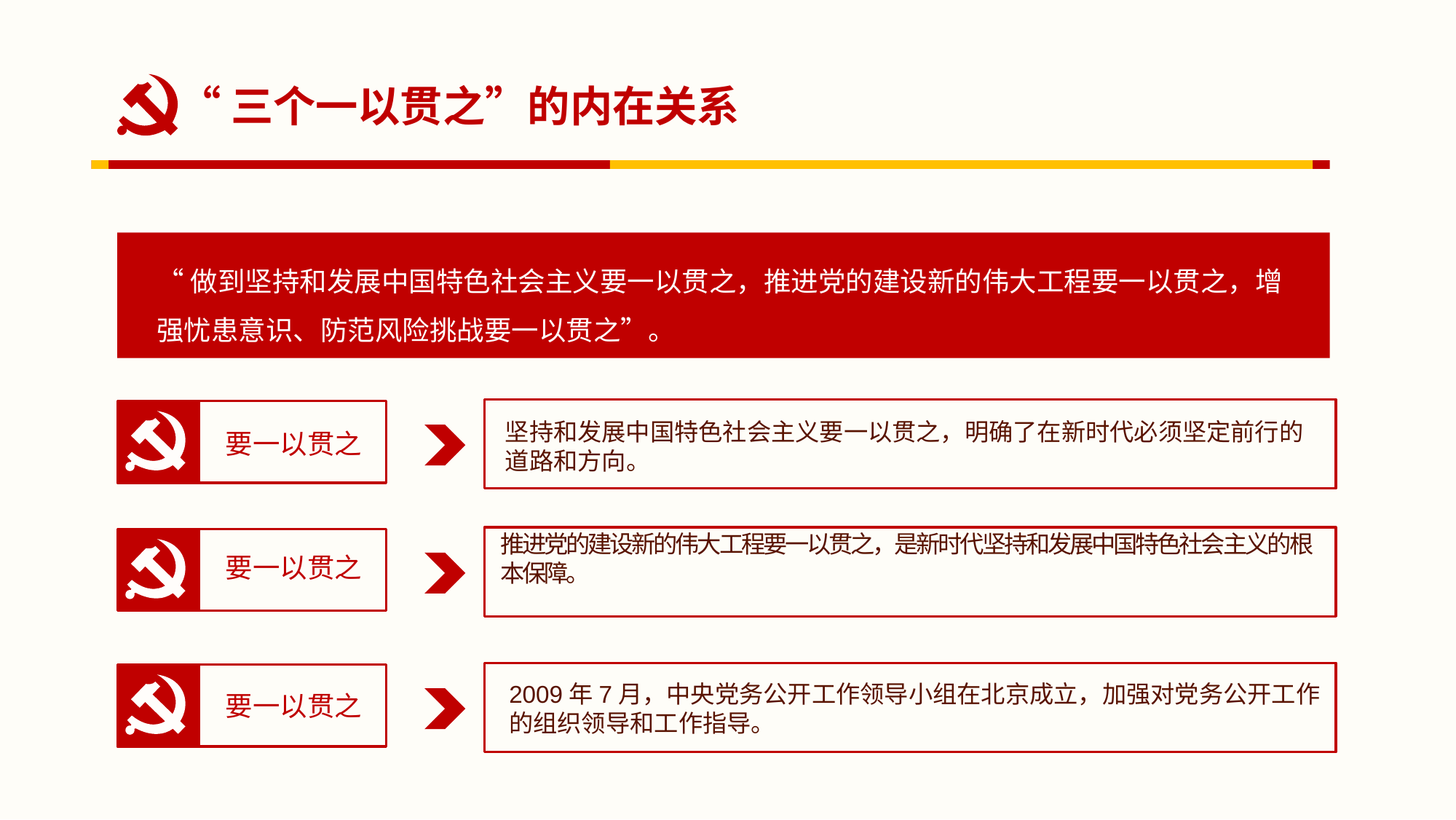

“三个一以贯之”的内在关系

“做到坚持和发展中国特色社会主义要一以贯之，推进党的建设新的伟大工程要一以贯之，增强忧患意识、防范风险挑战要一以贯之”。

坚持和发展中国特色社会主义要一以贯之，明确了在新时代必须坚定前行的道路和方向。

要一以贯之

推进党的建设新的伟大工程要一以贯之，是新时代坚持和发展中国特色社会主义的根本保障。

要一以贯之

2009年7月，中央党务公开工作领导小组在北京成立，加强对党务公开工作的组织领导和工作指导。

要一以贯之